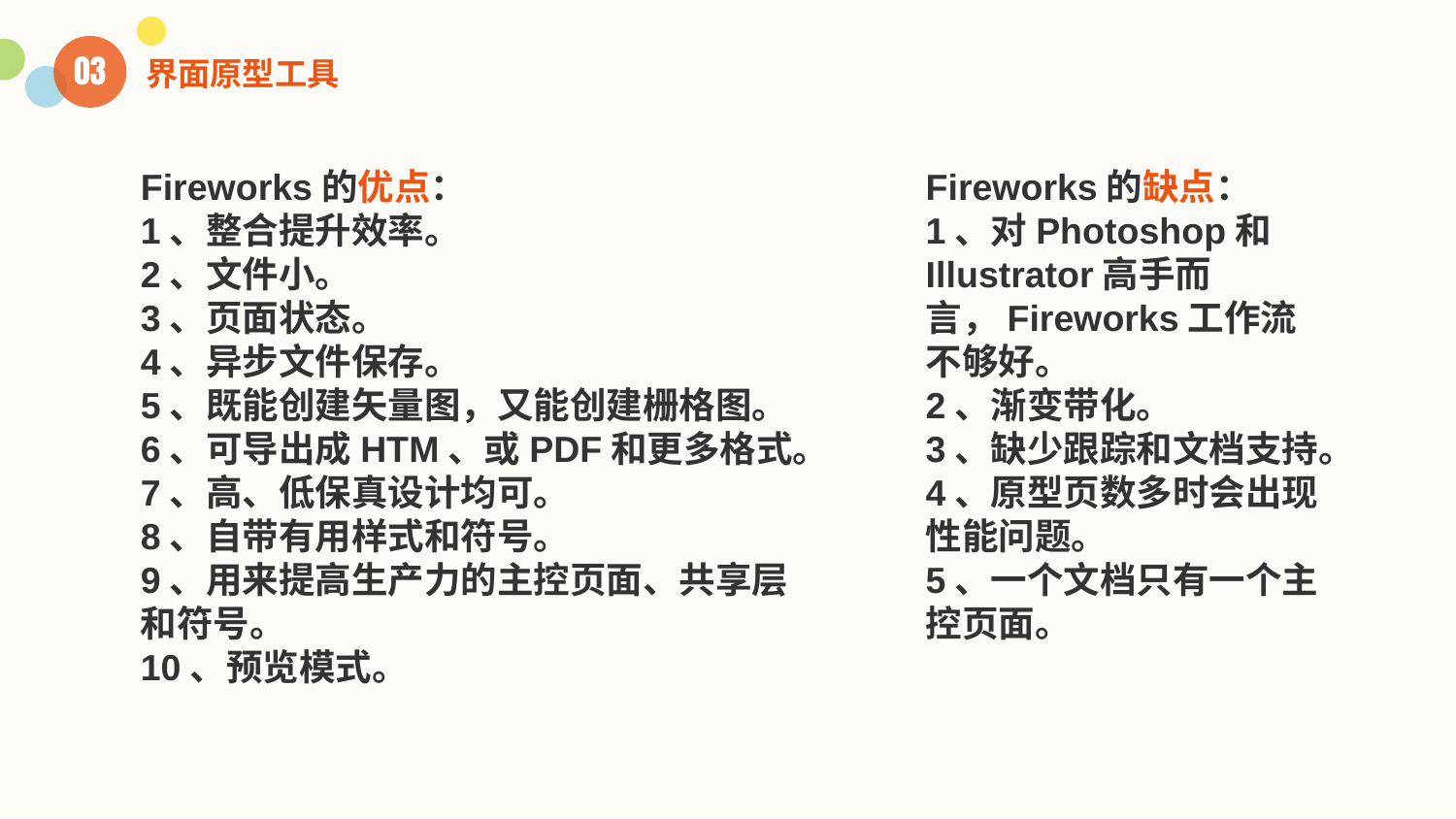

03
界面原型工具

Fireworks的优点：
1、整合提升效率。
2、文件小。
3、页面状态。
4、异步文件保存。
5、既能创建矢量图，又能创建栅格图。
6、可导出成HTM、或PDF和更多格式。
7、高、低保真设计均可。
8、自带有用样式和符号。
9、用来提高生产力的主控页面、共享层和符号。
10、预览模式。
Fireworks的缺点：
1、对Photoshop和Illustrator高手而言，Fireworks工作流不够好。
2、渐变带化。
3、缺少跟踪和文档支持。
4、原型页数多时会出现性能问题。
5、一个文档只有一个主控页面。